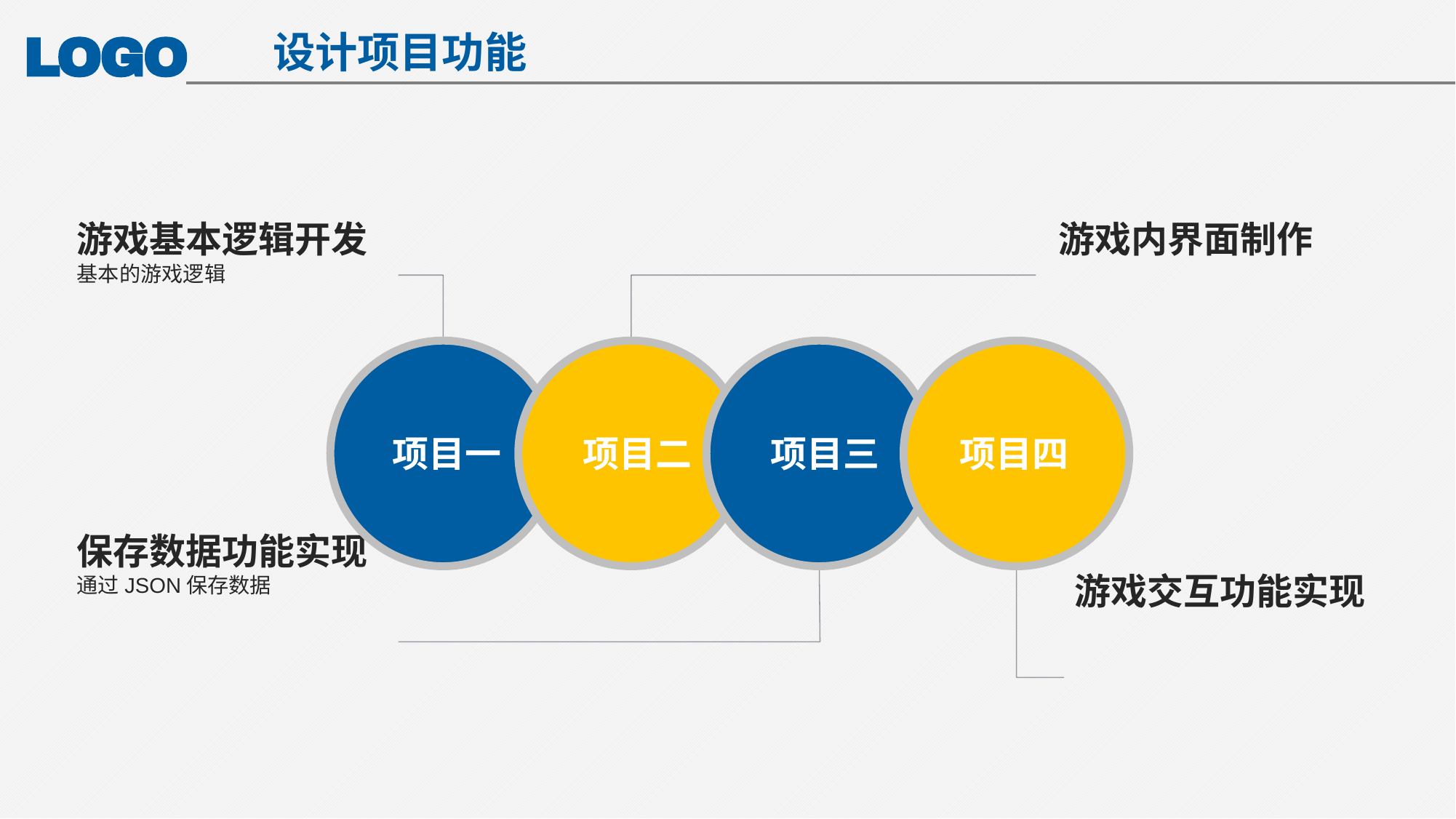

设计项目功能

游戏基本逻辑开发
基本的游戏逻辑
游戏内界面制作

项目一

项目二

项目三

项目四
保存数据功能实现
通过JSON保存数据
游戏交互功能实现